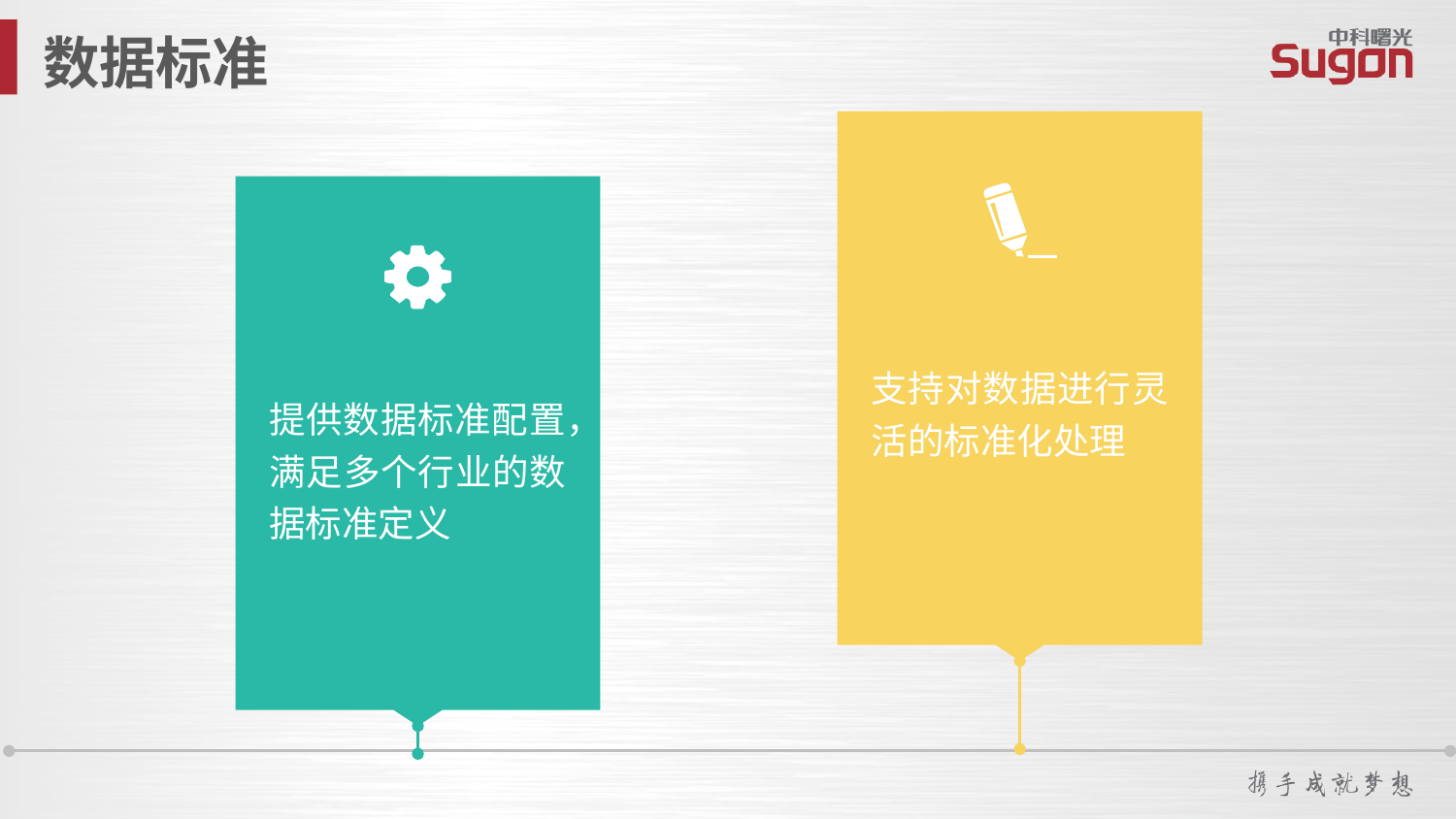

数据标准

支持对数据进行灵活的标准化处理
提供数据标准配置，满足多个行业的数据标准定义